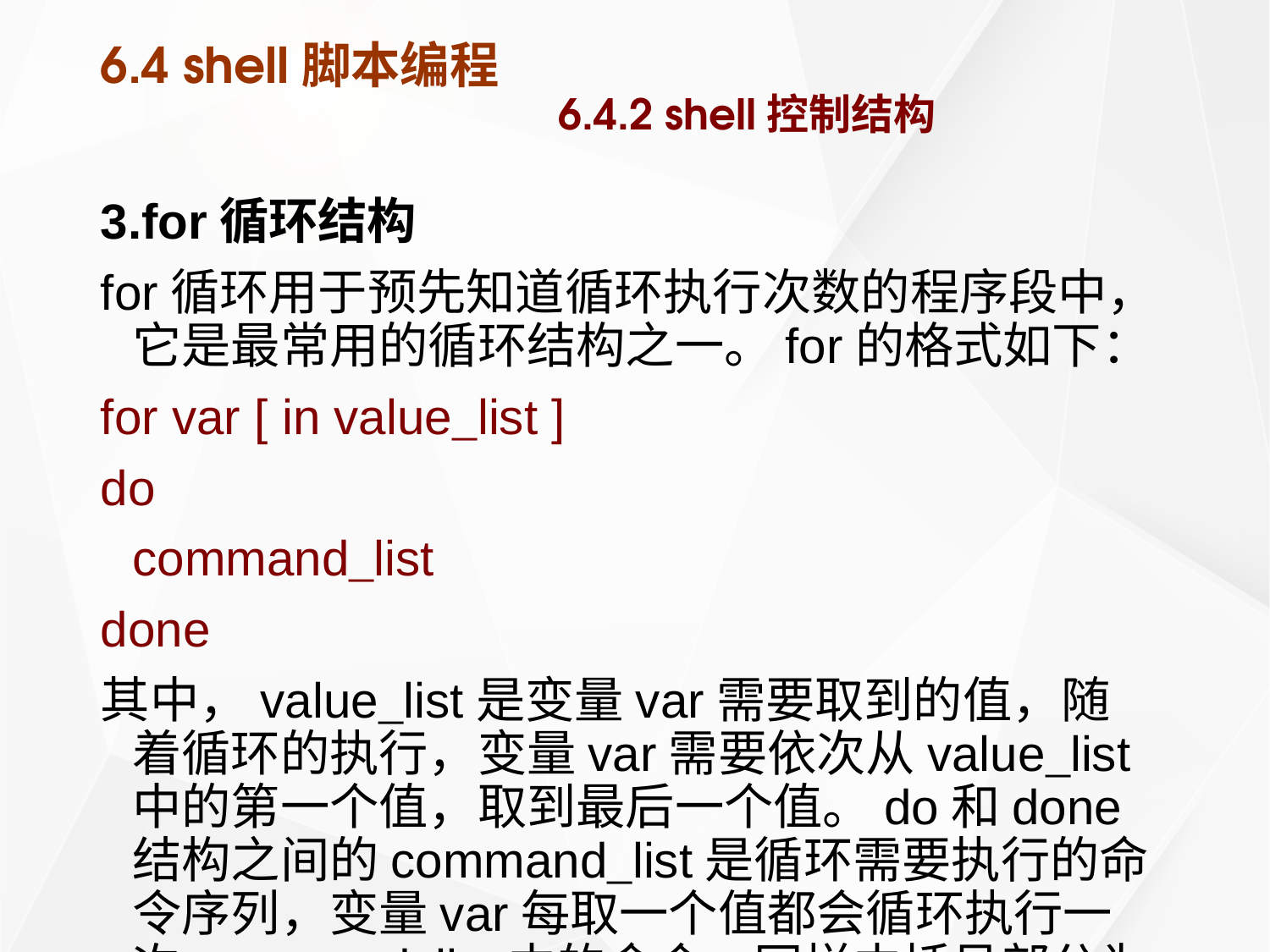

# 6.4 shell脚本编程 6.4.2 shell控制结构
3.for循环结构
for循环用于预先知道循环执行次数的程序段中，它是最常用的循环结构之一。for的格式如下：
for var [ in value_list ]
do
	command_list
done
其中，value_list是变量var需要取到的值，随着循环的执行，变量var需要依次从value_list中的第一个值，取到最后一个值。do和done结构之间的command_list是循环需要执行的命令序列，变量var每取一个值都会循环执行一次command_list中的命令。同样中括号部分为可选部分，如果省略了该部分，bash会从命令行参数中为var取值，即等同于“in $@”。